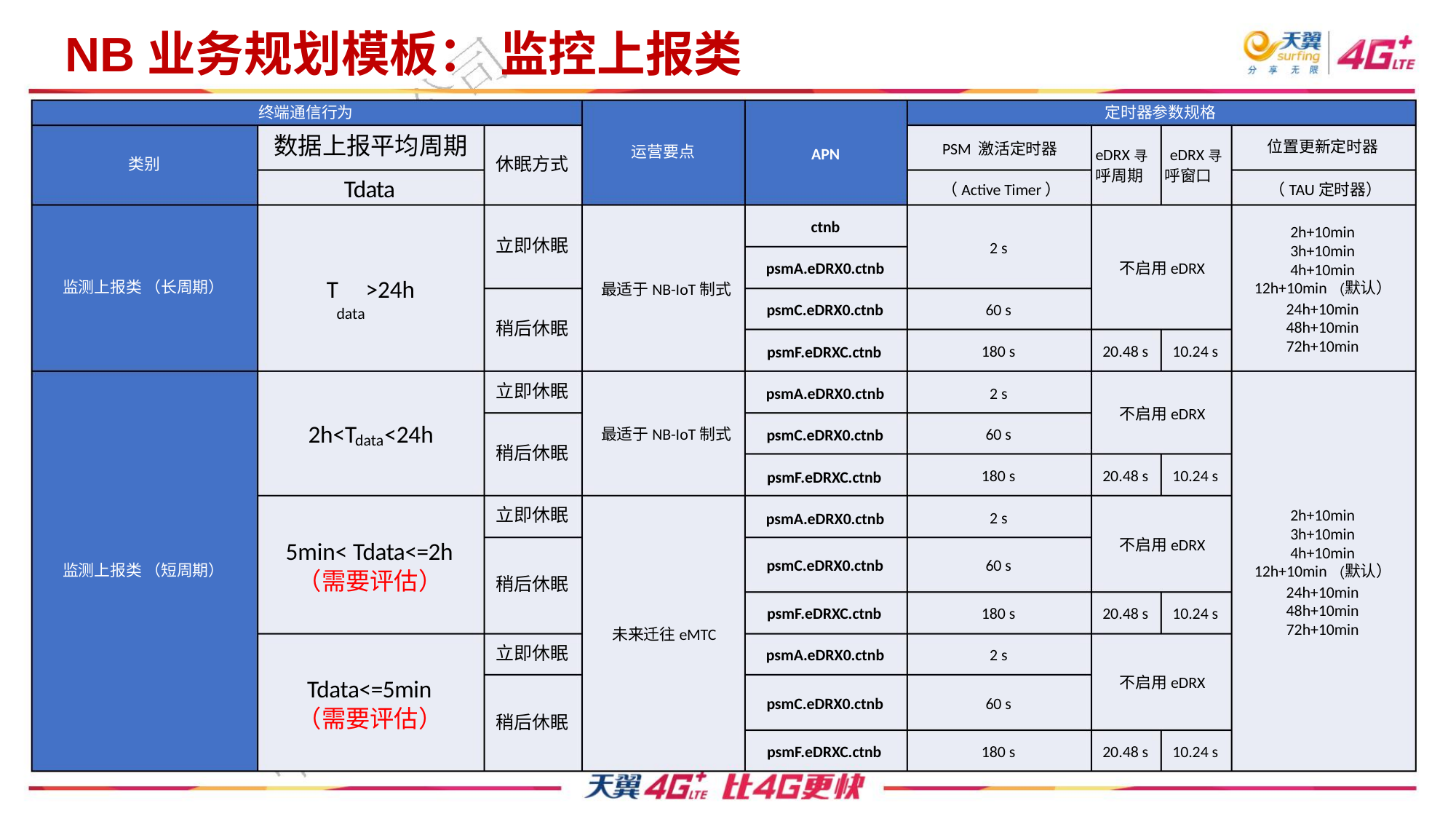

NB业务规划模板： 监控上报类
终端通信行为
定时器参数规格
数据上报平均周期
PSM 激活定时器
（Active Timer）
位置更新定时器
APN
运营要点
eDRX寻 eDRX寻
呼周期 呼窗口
休眠方式
立即休眠
类别
Tdata
（TAU定时器）
ctnb
2h+10min
3h+10min
4h+10min
2 s
psmA.eDRX0.ctnb
psmC.eDRX0.ctnb
psmF.eDRXC.ctnb
psmA.eDRX0.ctnb
psmC.eDRX0.ctnb
psmF.eDRXC.ctnb
psmA.eDRX0.ctnb
不启用eDRX
T >24h
data
12h+10min（默认）
24h+10min
最适于NB-IoT制式
最适于NB-IoT制式
监测上报类 （长周期）
60 s
180 s
2 s
48h+10min
72h+10min
稍后休眠
立即休眠
稍后休眠
立即休眠
20.48 s 10.24 s
不启用eDRX
2h<T <24h
60 s
180 s
2 s
data
20.48 s 10.24 s
2h+10min
3h+10min
4h+10min
不启用eDRX
20.48 s 10.24 s
不启用eDRX
5min< Tdata<=2h
（需要评估）
psmC.eDRX0.ctnb
60 s
12h+10min（默认）
24h+10min
监测上报类 （短周期）
稍后休眠
立即休眠
稍后休眠
48h+10min
72h+10min
psmF.eDRXC.ctnb
psmA.eDRX0.ctnb
180 s
2 s
未来迁往eMTC
Tdata<=5min
（需要评估）
psmC.eDRX0.ctnb
psmF.eDRXC.ctnb
60 s
180 s
20.48 s 10.24 s